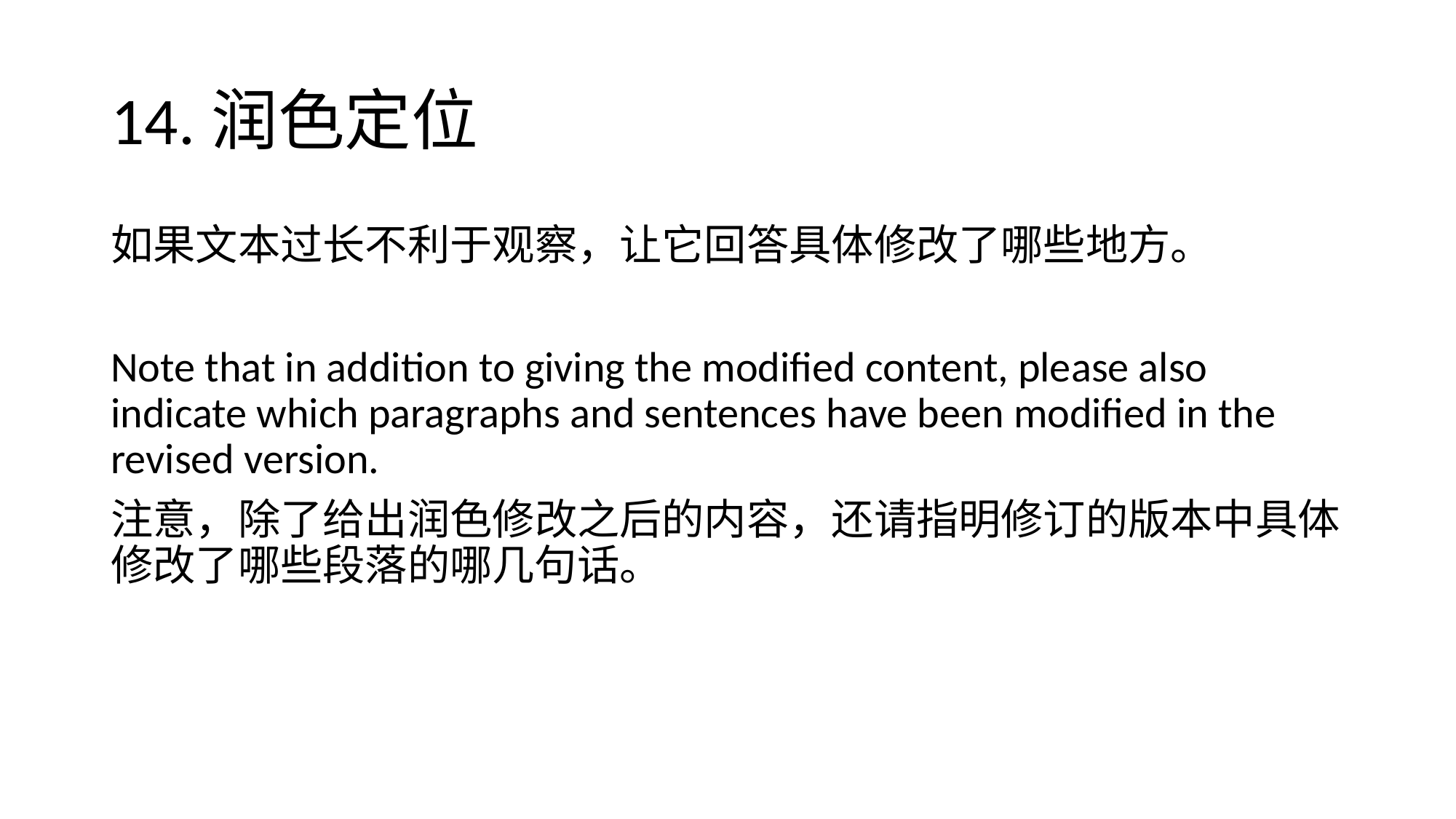

# 14.润色定位
如果文本过长不利于观察，让它回答具体修改了哪些地方。

Note that in addition to giving the modified content, please also indicate which paragraphs and sentences have been modified in the revised version.
注意，除了给出润色修改之后的内容，还请指明修订的版本中具体修改了哪些段落的哪几句话。